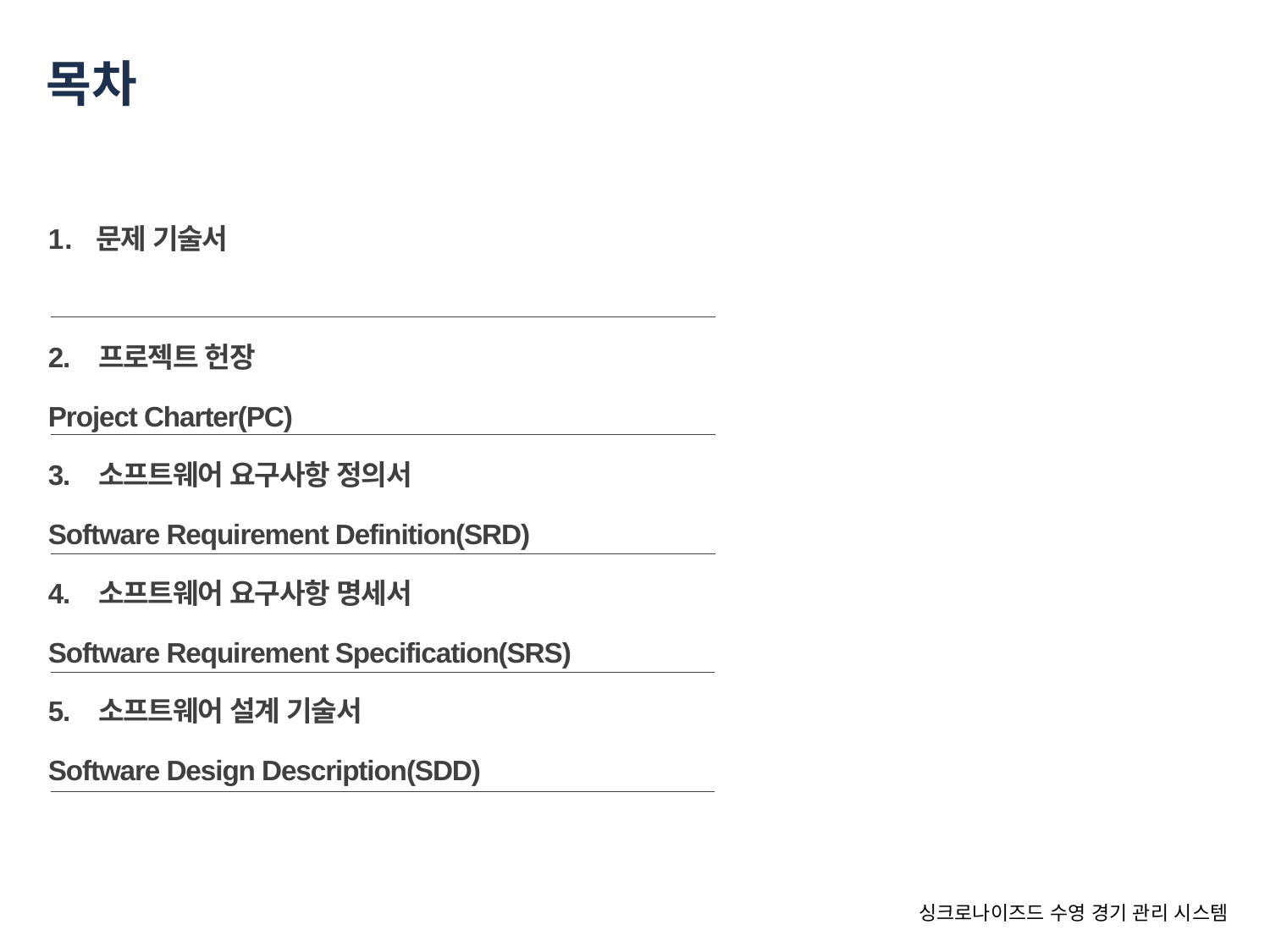

# 목차
문제 기술서

2.   프로젝트 헌장
Project Charter(PC)
3.   소프트웨어 요구사항 정의서
Software Requirement Definition(SRD)
4.   소프트웨어 요구사항 명세서
Software Requirement Specification(SRS)
5.   소프트웨어 설계 기술서
Software Design Description(SDD)

싱크로나이즈드 수영 경기 관리 시스템